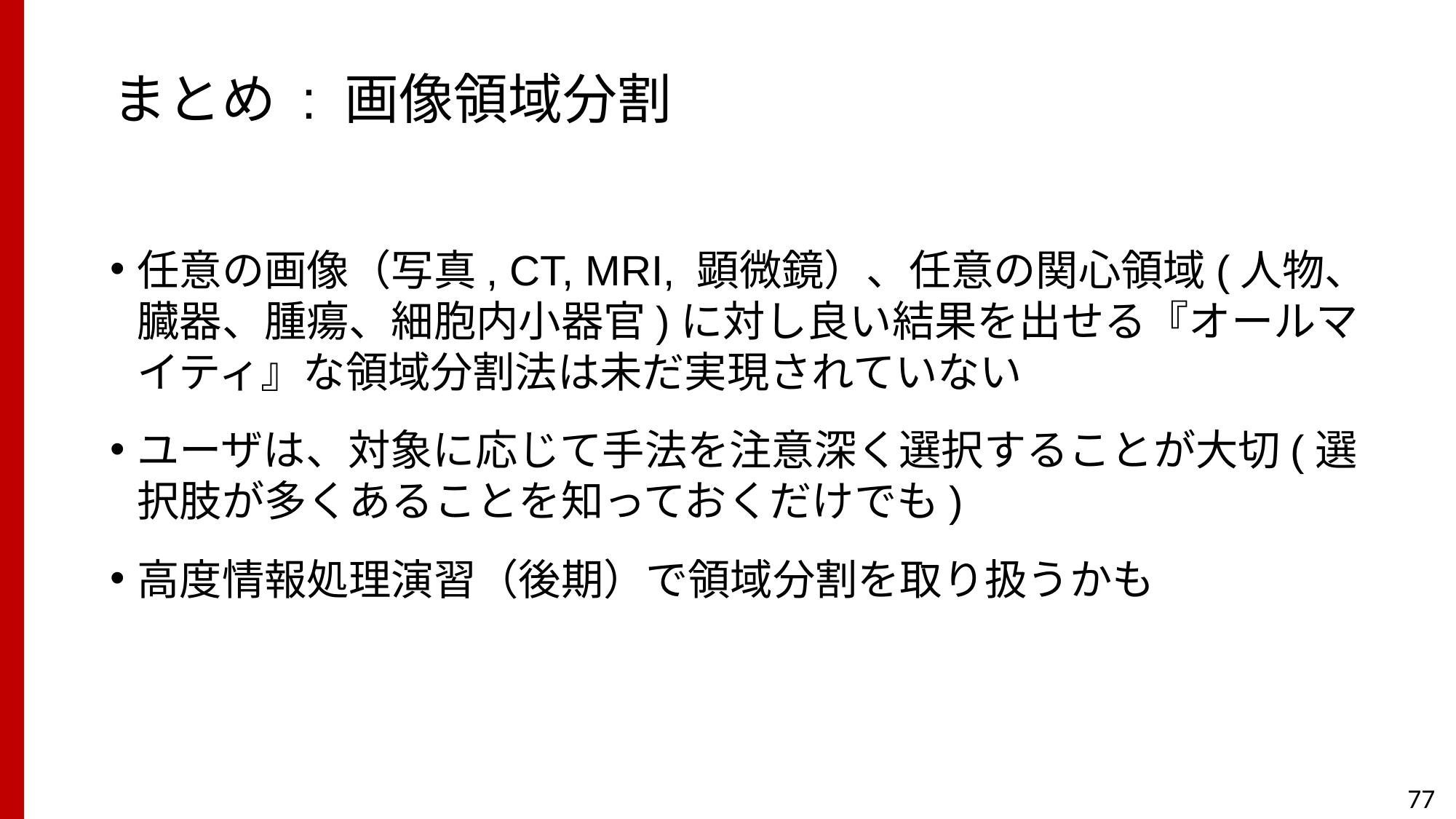

# まとめ : 画像領域分割
任意の画像（写真, CT, MRI, 顕微鏡）、任意の関心領域(人物、臓器、腫瘍、細胞内小器官)に対し良い結果を出せる『オールマイティ』な領域分割法は未だ実現されていない
ユーザは、対象に応じて手法を注意深く選択することが大切(選択肢が多くあることを知っておくだけでも)
高度情報処理演習（後期）で領域分割を取り扱うかも
77